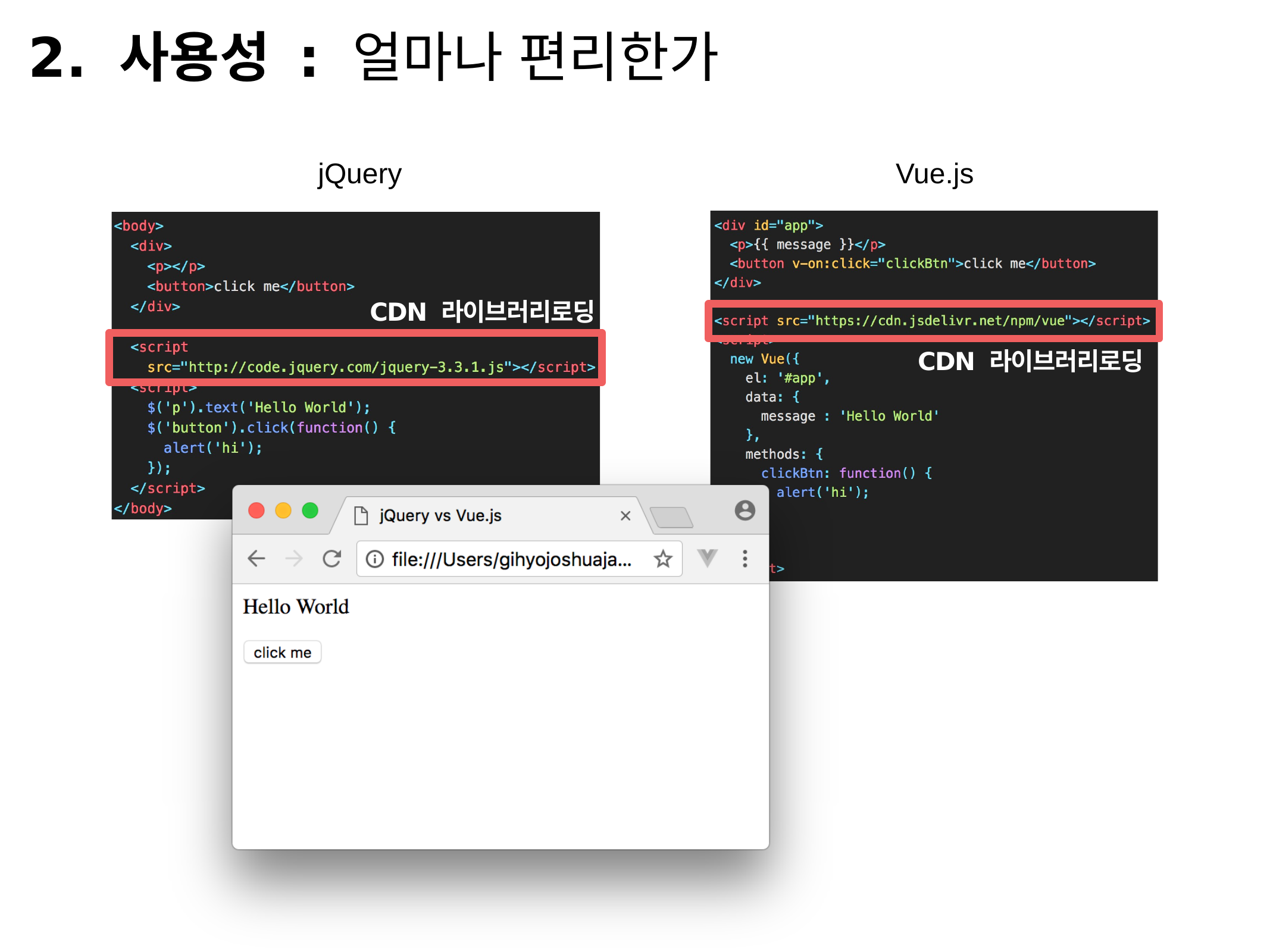

2. 사용성 : 얼마나 편리한가
jQuery
Vue.js

CDN 라이브러리로딩

CDN 라이브러리로딩

²018.0².²0
%P JU! 7VF.KT 0QFO 4FNJOBS